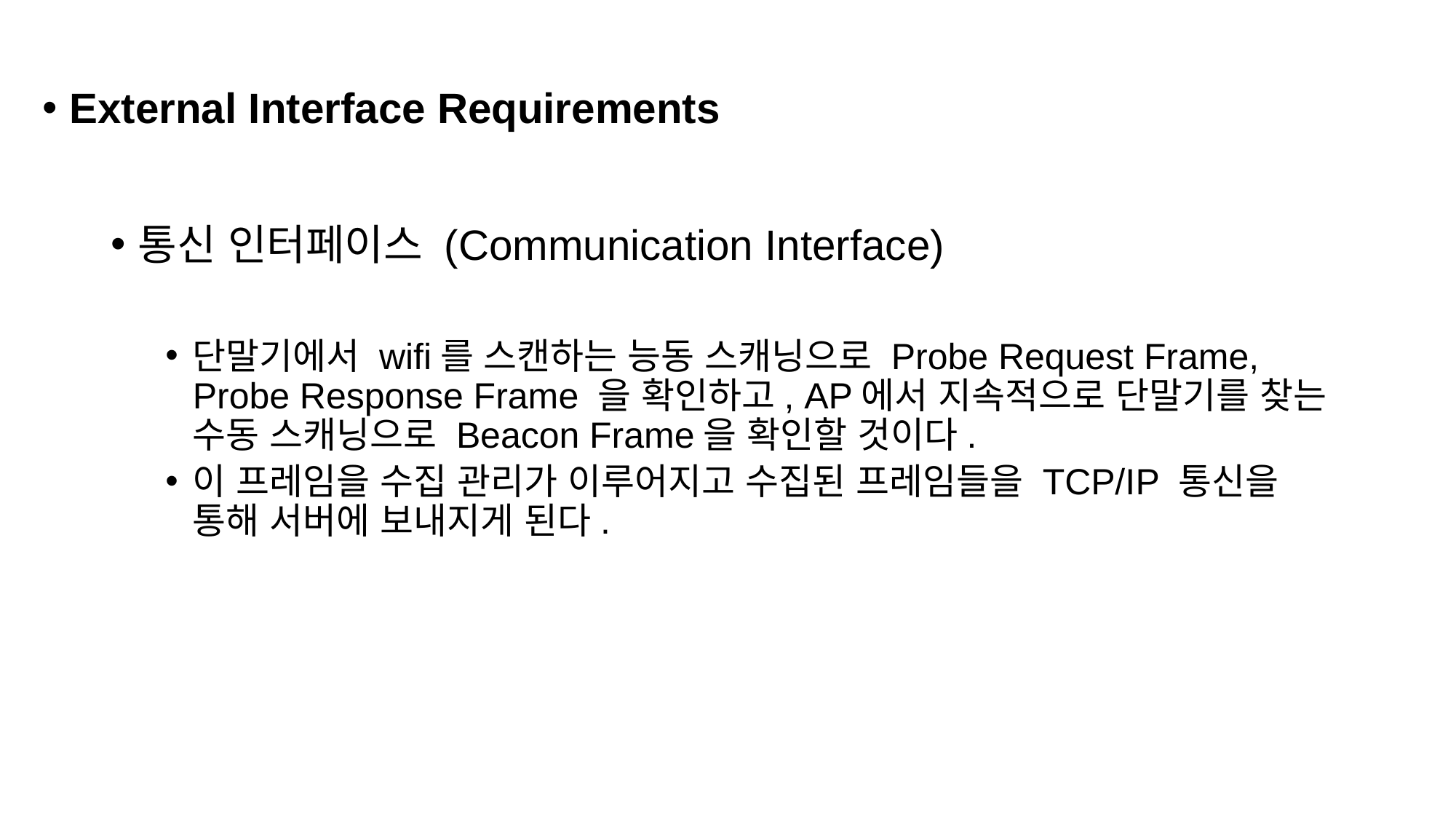

External Interface Requirements
통신 인터페이스 (Communication Interface)

단말기에서 wifi를 스캔하는 능동 스캐닝으로 Probe Request Frame, Probe Response Frame 을 확인하고, AP에서 지속적으로 단말기를 찾는 수동 스캐닝으로 Beacon Frame을 확인할 것이다.
이 프레임을 수집 관리가 이루어지고 수집된 프레임들을 TCP/IP 통신을 통해 서버에 보내지게 된다.